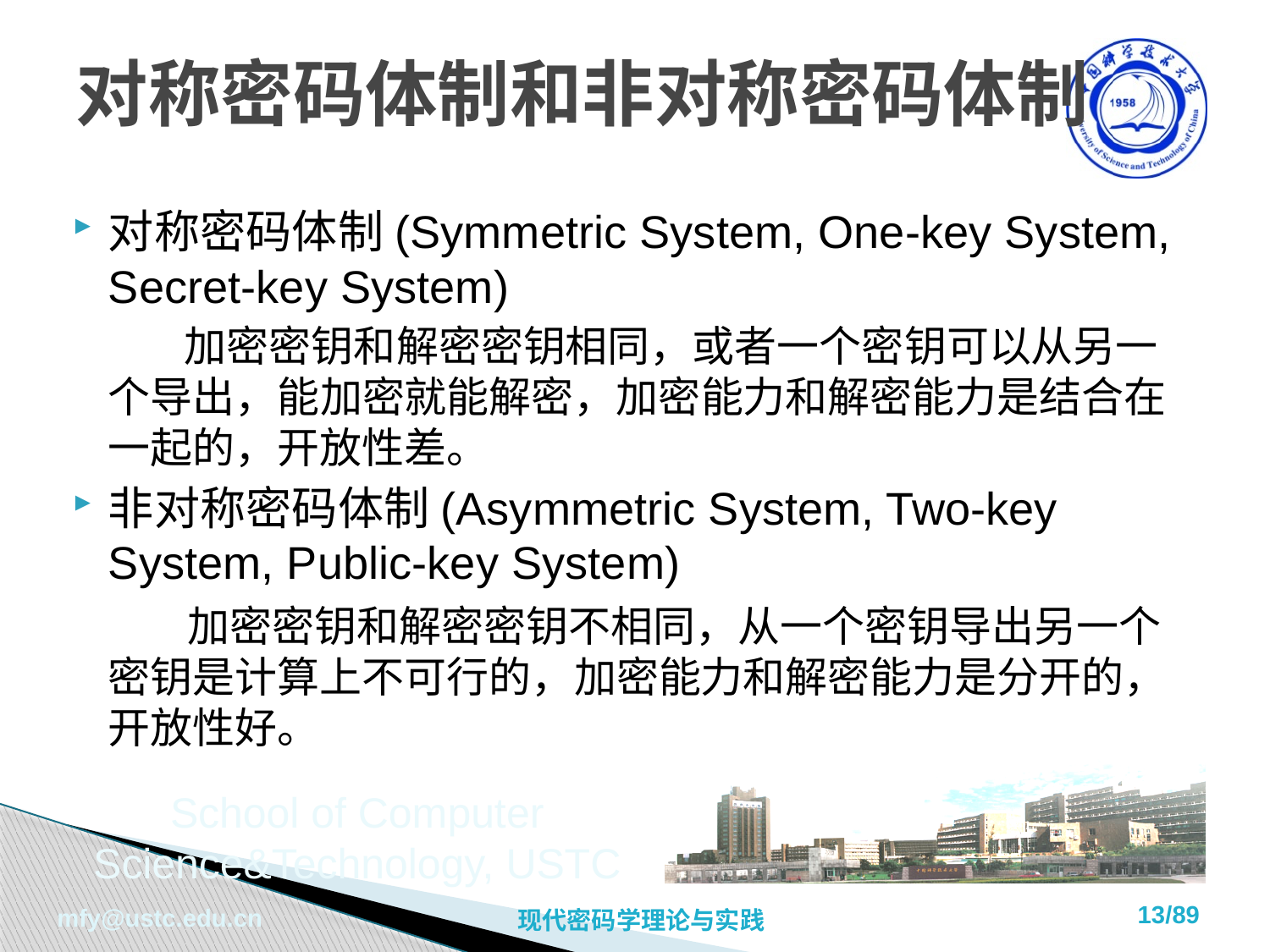

# 对称密码体制和非对称密码体制
对称密码体制(Symmetric System, One-key System, Secret-key System)
              加密密钥和解密密钥相同，或者一个密钥可以从另一个导出，能加密就能解密，加密能力和解密能力是结合在一起的，开放性差。
非对称密码体制(Asymmetric System, Two-key System, Public-key System)
          加密密钥和解密密钥不相同，从一个密钥导出另一个密钥是计算上不可行的，加密能力和解密能力是分开的，开放性好。